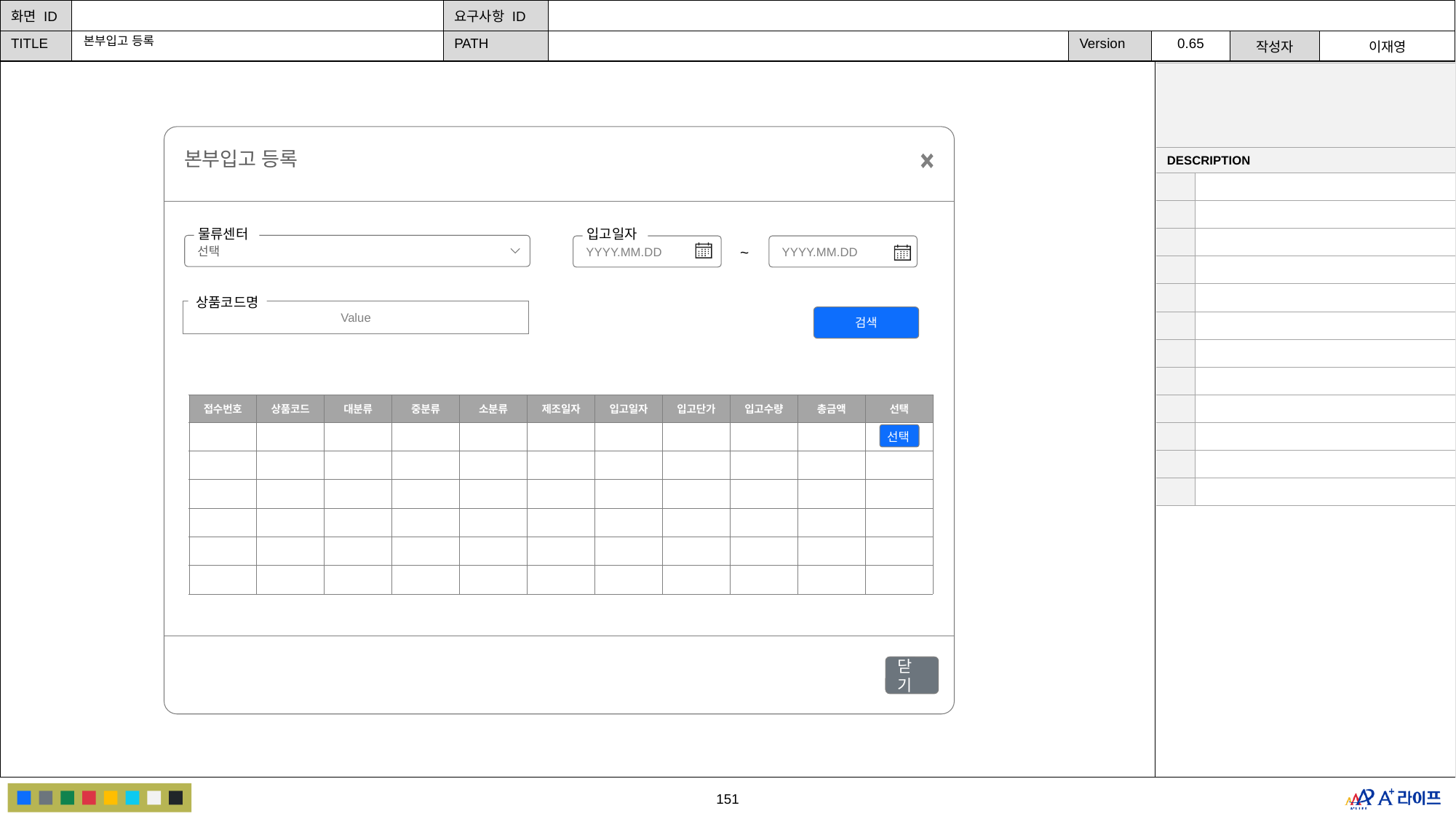

본부입고 등록
|  |  |
| --- | --- |
| DESCRIPTION |  |
|  |  |
|  |  |
|  |  |
|  |  |
|  |  |
|  |  |
|  |  |
|  |  |
|  |  |
|  |  |
|  |  |
|  |  |
본부입고 등록

물류센터
선택

입고일자
YYYY.MM.DD
YYYY.MM.DD
~

상품코드명
Value
검색
| 접수번호 | 상품코드 | 대분류 | 중분류 | 소분류 | 제조일자 | 입고일자 | 입고단가 | 입고수량 | 총금액 | 선택 |
| --- | --- | --- | --- | --- | --- | --- | --- | --- | --- | --- |
|  |  |  |  |  |  |  |  |  |  |  |
|  |  |  |  |  |  |  |  |  |  |  |
|  |  |  |  |  |  |  |  |  |  |  |
|  |  |  |  |  |  |  |  |  |  |  |
|  |  |  |  |  |  |  |  |  |  |  |
|  |  |  |  |  |  |  |  |  |  |  |
선택

닫기